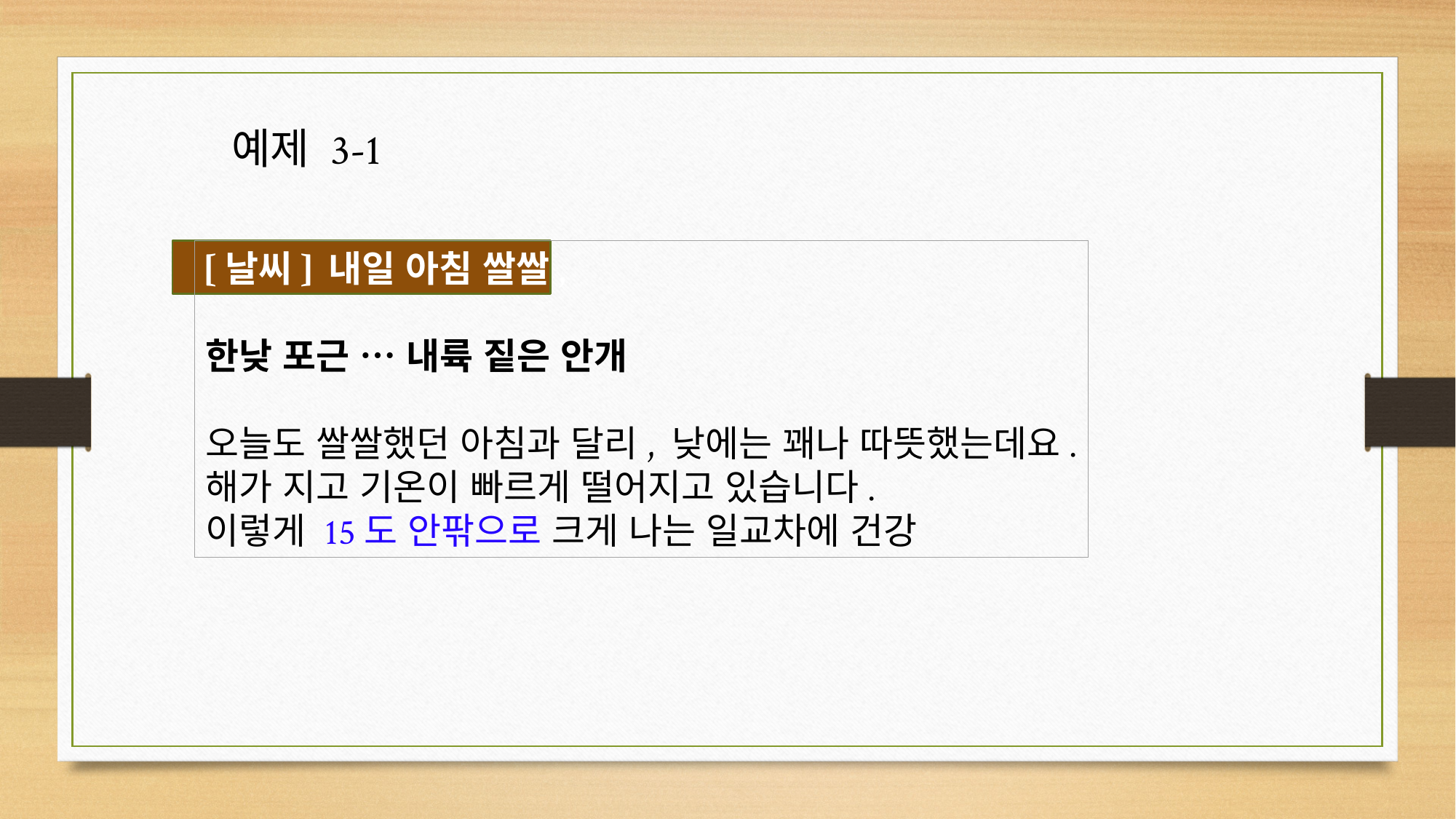

예제 3-1

[날씨] 내일 아침 쌀쌀,

한낮 포근 … 내륙 짙은 안개

오늘도 쌀쌀했던 아침과 달리, 낮에는 꽤나 따뜻했는데요.
해가 지고 기온이 빠르게 떨어지고 있습니다.
이렇게 15도 안팎으로 크게 나는 일교차에 건강